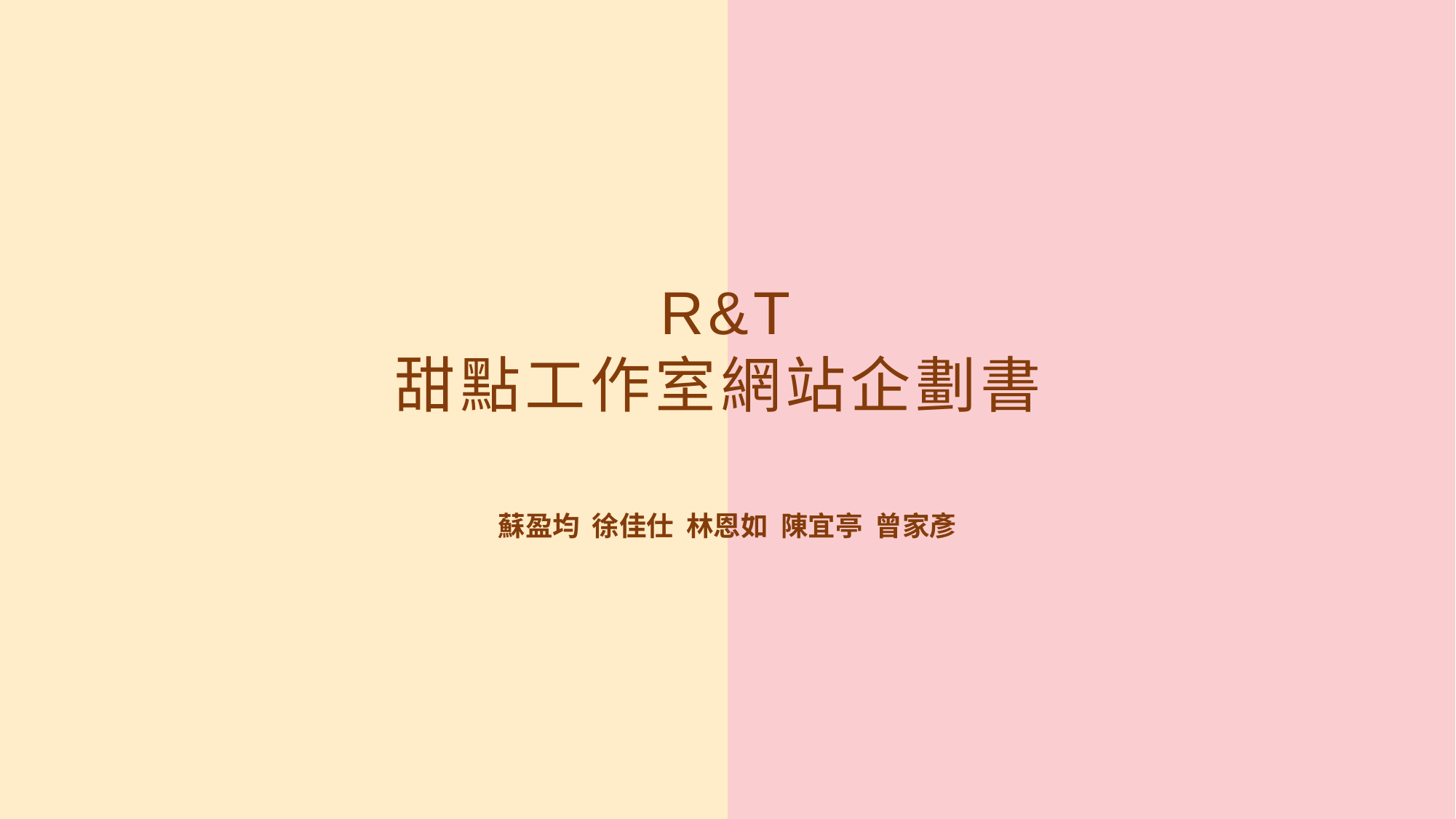

# R&T 甜點工作室網站企劃書
蘇盈均  徐佳仕  林恩如  陳宜亭  曾家彥